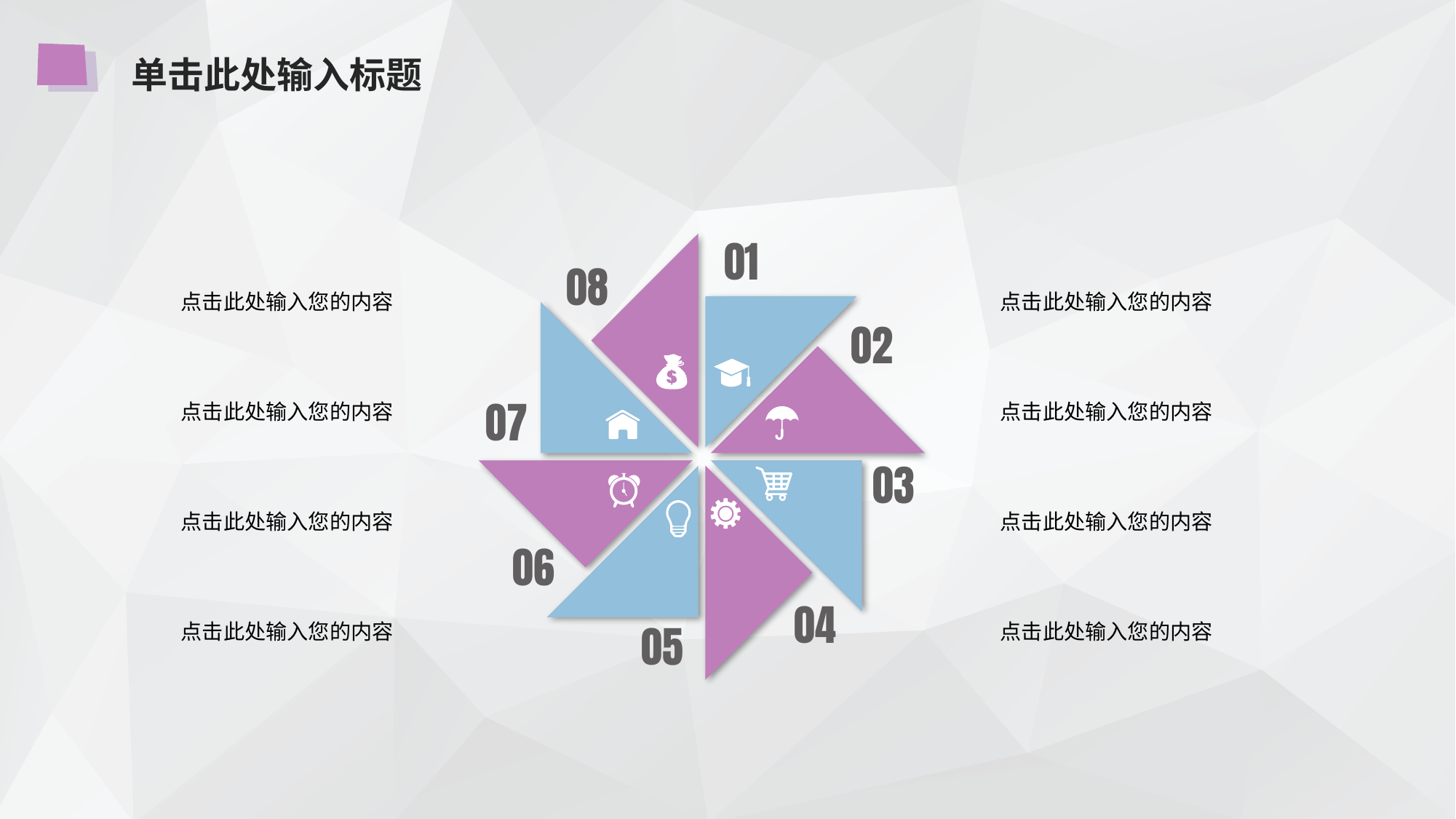

单击此处输入标题

01

08
点击此处输入您的内容
点击此处输入您的内容
点击此处输入您的内容
点击此处输入您的内容
点击此处输入您的内容
点击此处输入您的内容
点击此处输入您的内容
点击此处输入您的内容

02

07

03

06
04
05